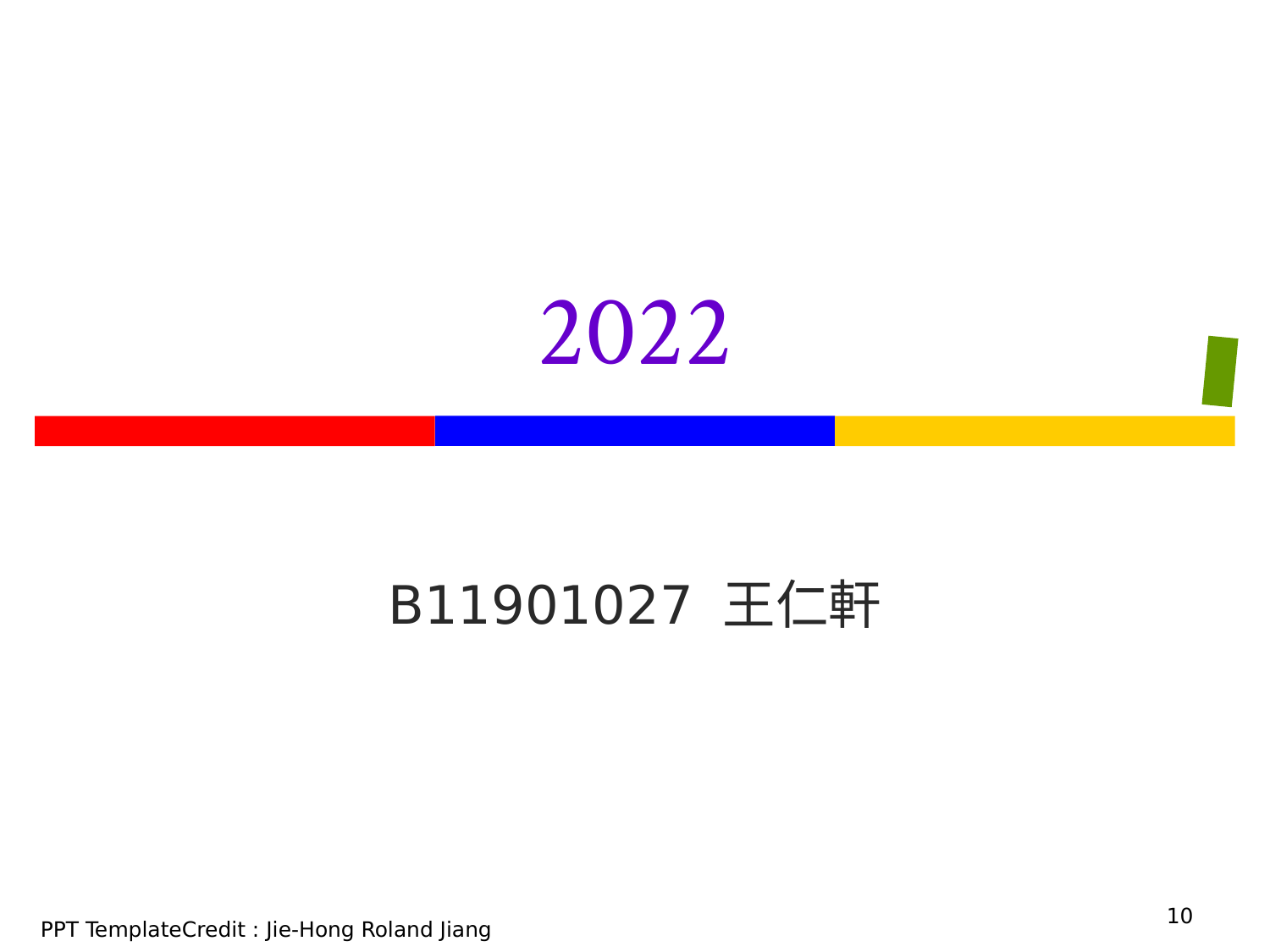

# 2022
B11901027 王仁軒
10
PPT TemplateCredit : Jie-Hong Roland Jiang